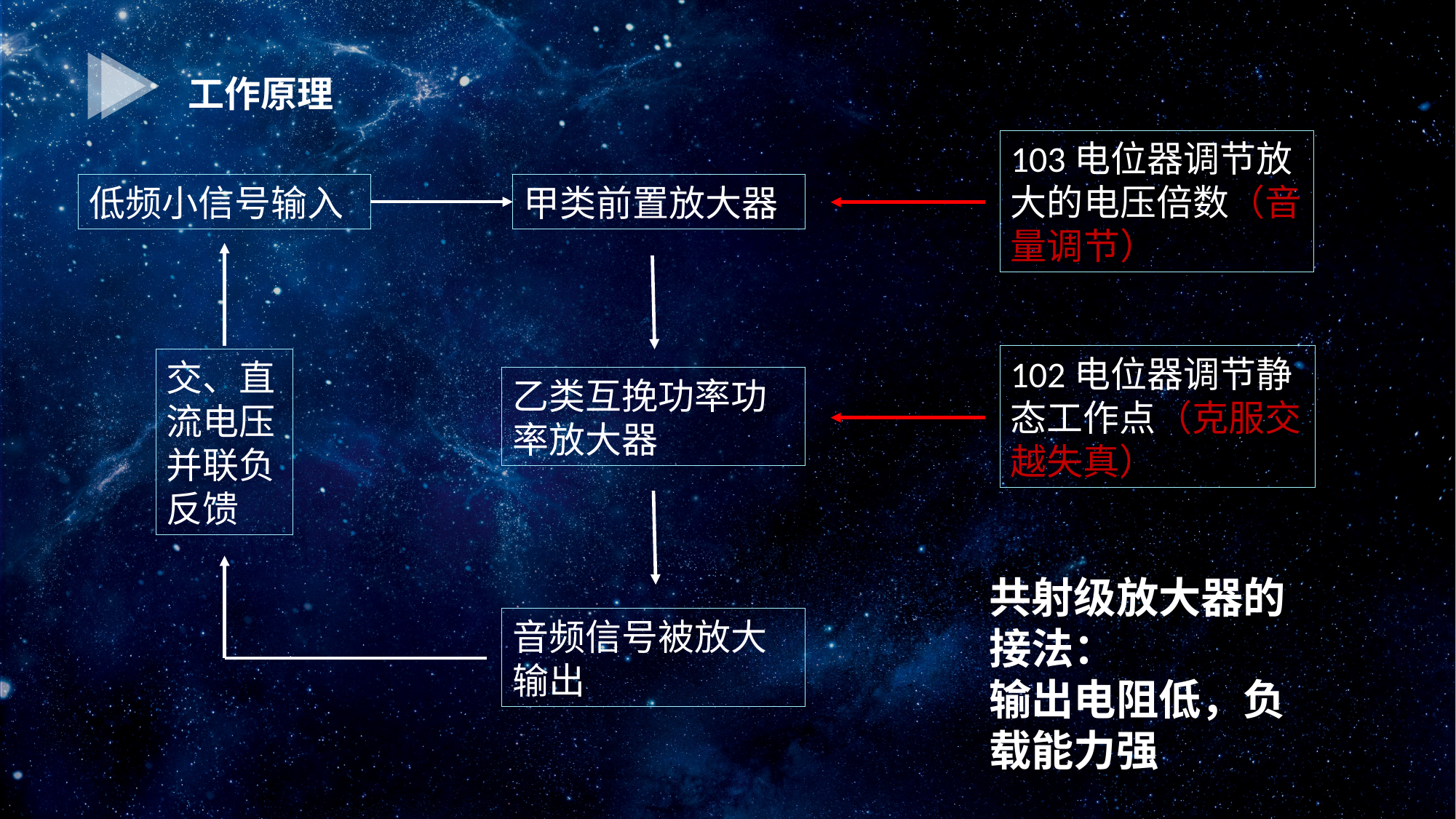

工作原理
103电位器调节放大的电压倍数（音量调节）
低频小信号输入
甲类前置放大器
102电位器调节静态工作点（克服交越失真）
交、直流电压并联负反馈
乙类互挽功率功率放大器
共射级放大器的接法：
输出电阻低，负载能力强
音频信号被放大输出